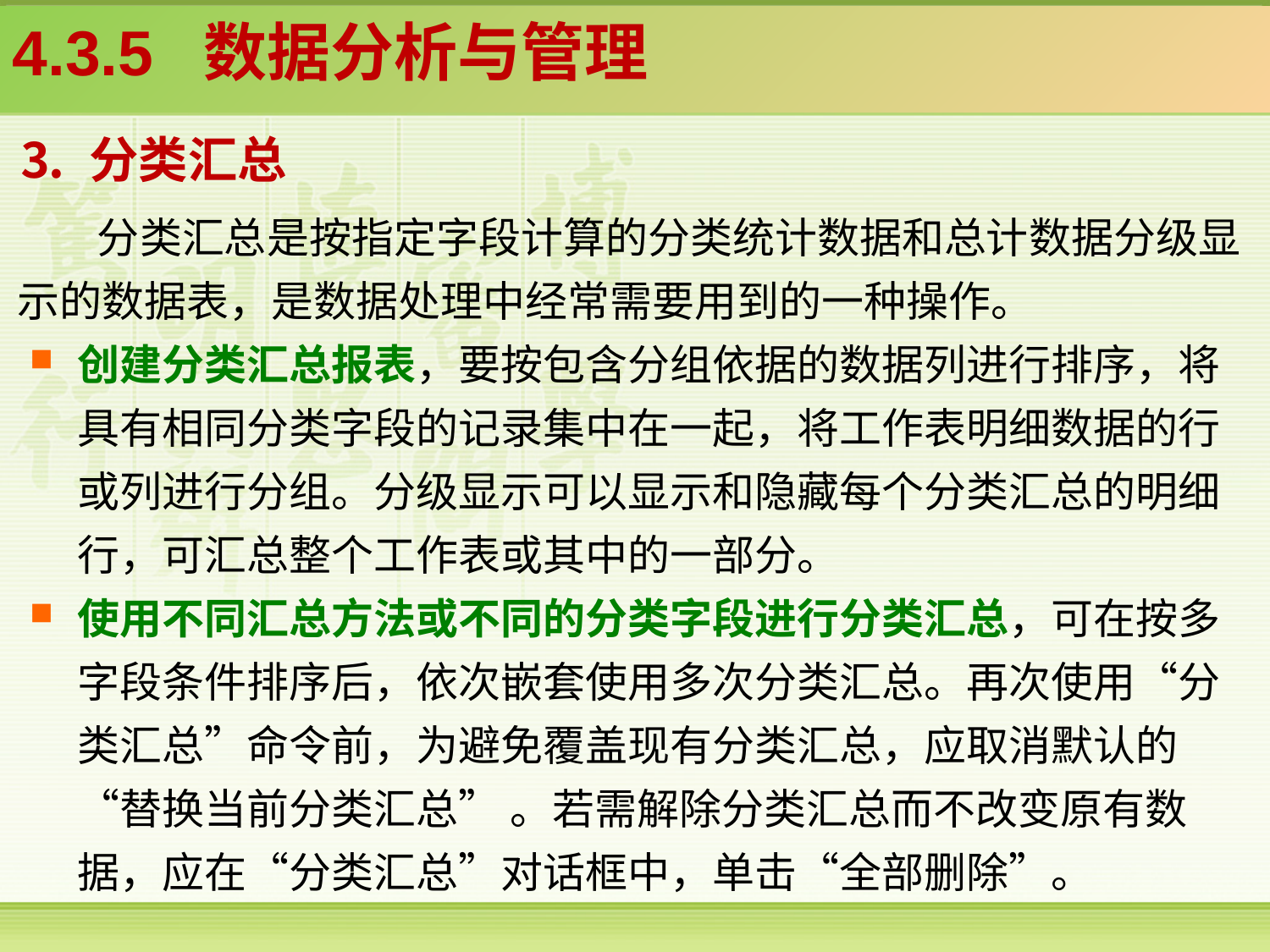

4.3.5  数据分析与管理
⒊ 分类汇总
分类汇总是按指定字段计算的分类统计数据和总计数据分级显示的数据表，是数据处理中经常需要用到的一种操作。
创建分类汇总报表，要按包含分组依据的数据列进行排序，将具有相同分类字段的记录集中在一起，将工作表明细数据的行或列进行分组。分级显示可以显示和隐藏每个分类汇总的明细行，可汇总整个工作表或其中的一部分。
使用不同汇总方法或不同的分类字段进行分类汇总，可在按多字段条件排序后，依次嵌套使用多次分类汇总。再次使用“分类汇总”命令前，为避免覆盖现有分类汇总，应取消默认的“替换当前分类汇总” 。若需解除分类汇总而不改变原有数据，应在“分类汇总”对话框中，单击“全部删除”。

99